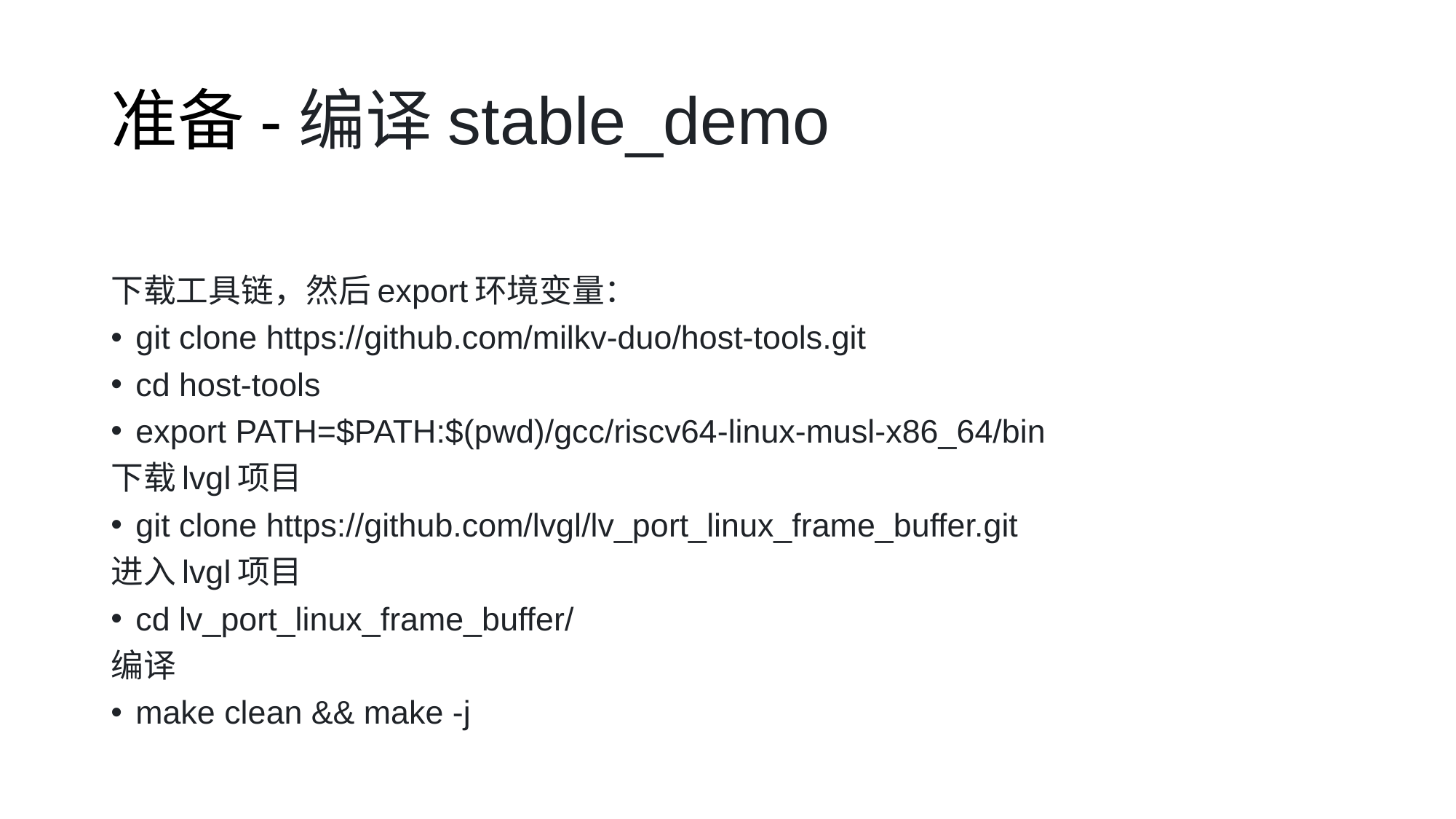

# 准备-编译stable_demo

下载工具链，然后export环境变量：
git clone https://github.com/milkv-duo/host-tools.git
cd host-tools
export PATH=$PATH:$(pwd)/gcc/riscv64-linux-musl-x86_64/bin
下载lvgl项目
git clone https://github.com/lvgl/lv_port_linux_frame_buffer.git
进入lvgl项目
cd lv_port_linux_frame_buffer/
编译
make clean && make -j